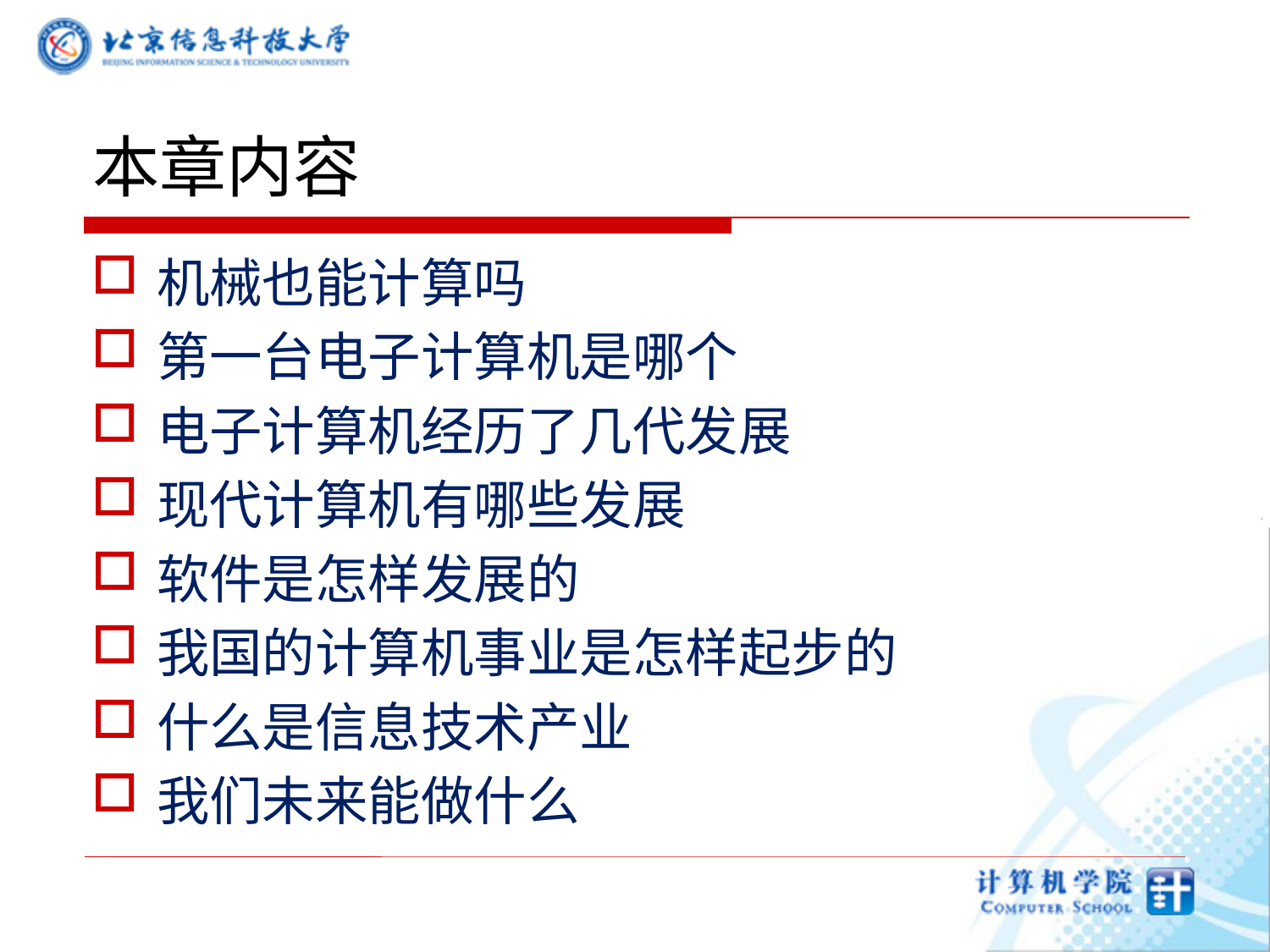

# 本章内容
机械也能计算吗
第一台电子计算机是哪个
电子计算机经历了几代发展
现代计算机有哪些发展
软件是怎样发展的
我国的计算机事业是怎样起步的
什么是信息技术产业
我们未来能做什么